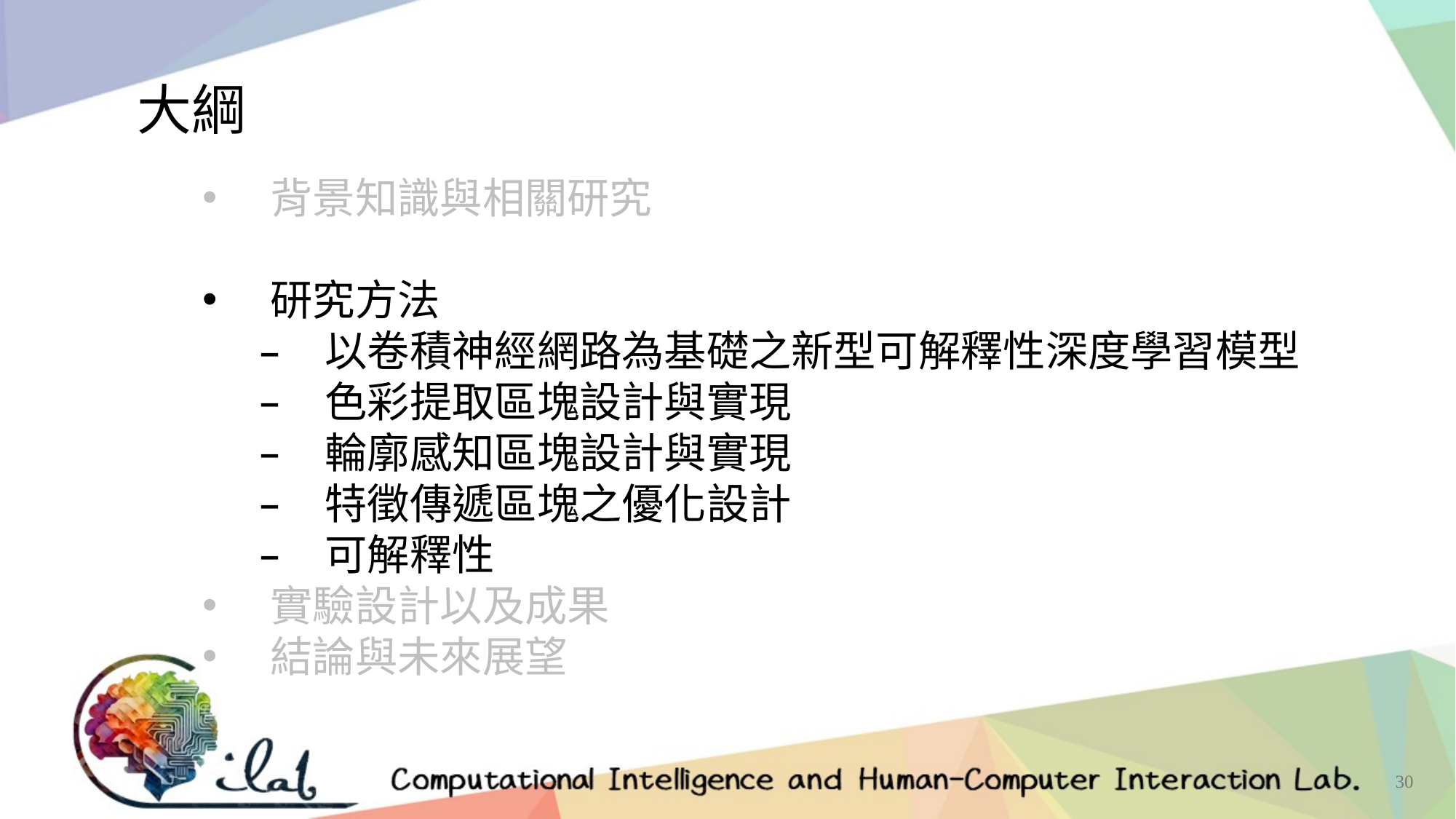

大綱
背景知識與相關研究

研究方法
以卷積神經網路為基礎之新型可解釋性深度學習模型
色彩提取區塊設計與實現
輪廓感知區塊設計與實現
特徵傳遞區塊之優化設計
可解釋性
實驗設計以及成果
結論與未來展望
30